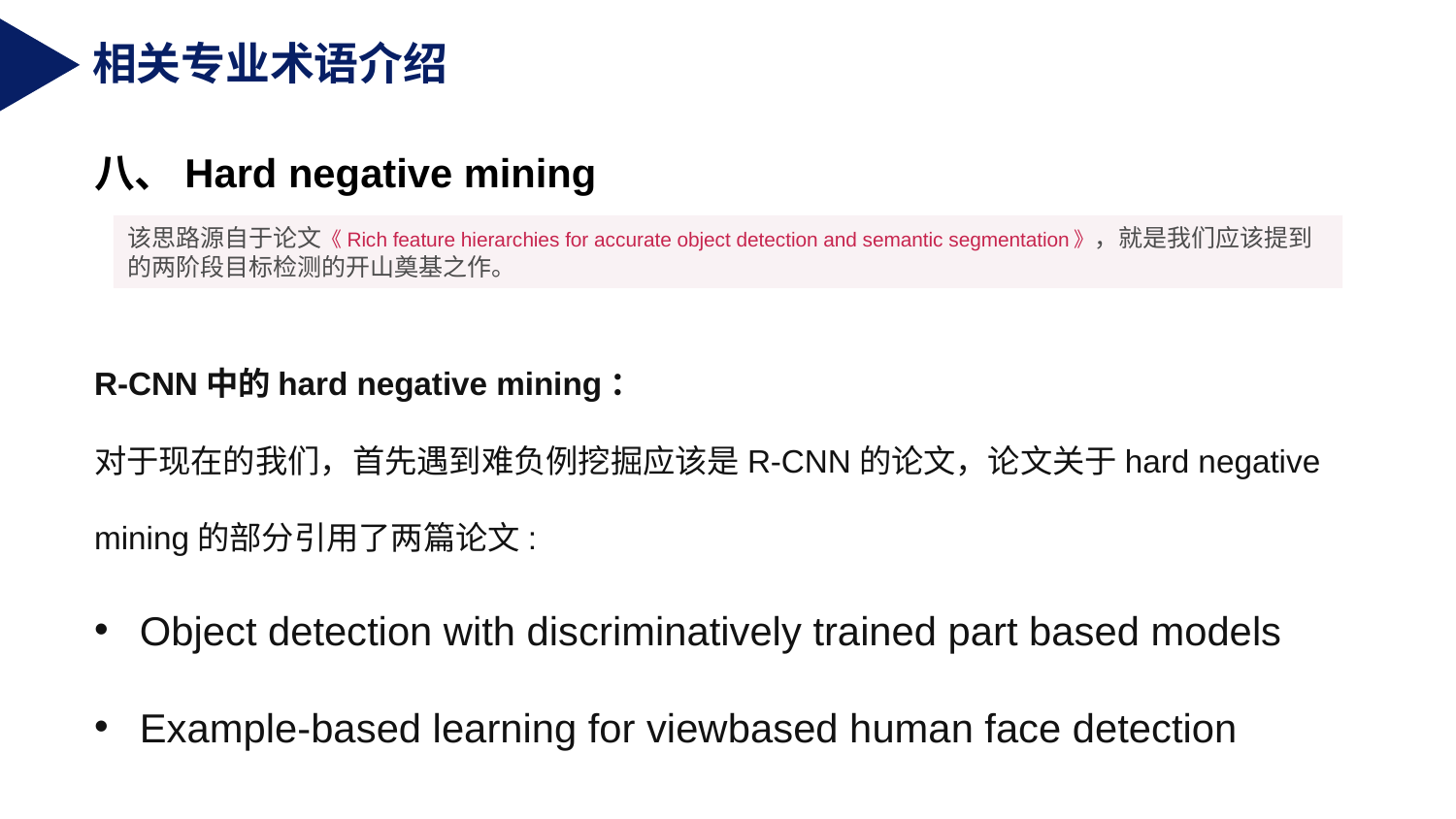

相关专业术语介绍
八、Hard negative mining
该思路源自于论文《Rich feature hierarchies for accurate object detection and semantic segmentation》，就是我们应该提到的两阶段目标检测的开山奠基之作。
R-CNN中的hard negative mining：
对于现在的我们，首先遇到难负例挖掘应该是R-CNN的论文，论文关于hard negative mining的部分引用了两篇论文:
Object detection with discriminatively trained part based models
Example-based learning for viewbased human face detection